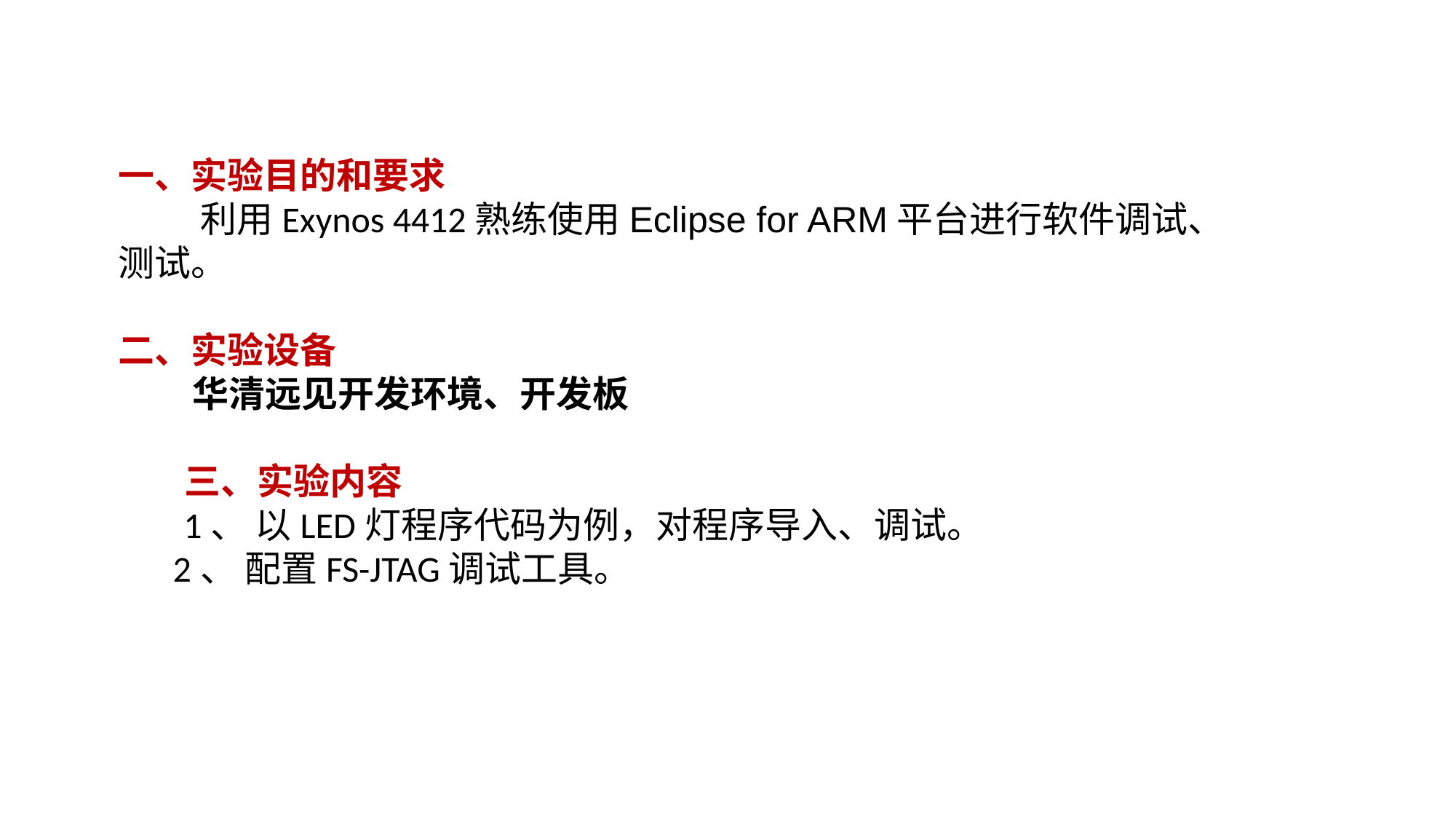

一、实验目的和要求
         利用Exynos 4412熟练使用Eclipse for ARM平台进行软件调试、测试。

二、实验设备
        华清远见开发环境、开发板

       三、实验内容
        1、 以LED灯程序代码为例，对程序导入、调试。
2、 配置FS-JTAG调试工具。